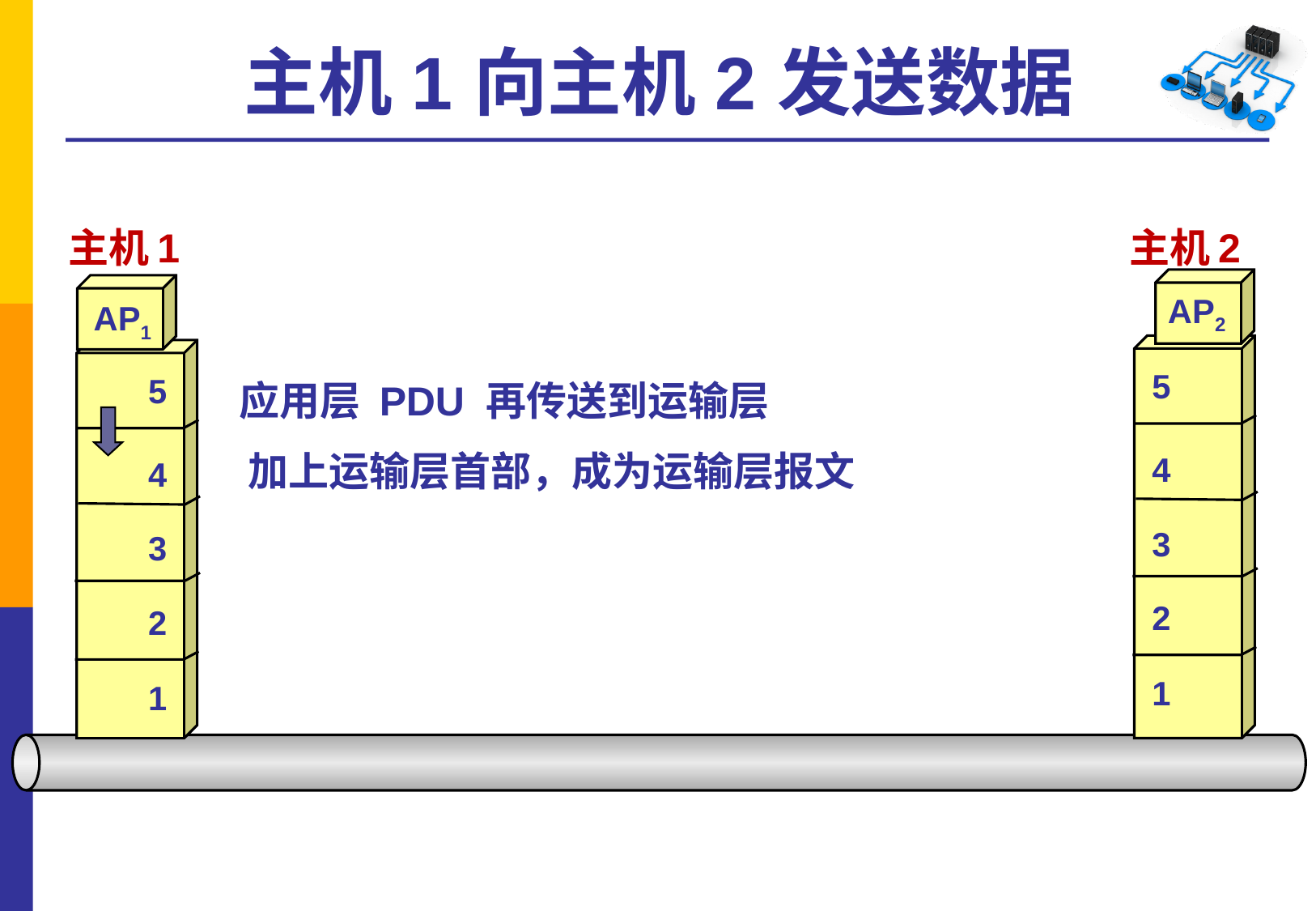

# 主机 1 向主机 2 发送数据

主机 1
主机 2

AP2
AP1

5
5
应用层 PDU 再传送到运输层

加上运输层首部，成为运输层报文
4
4

3
3

2
2

1
1